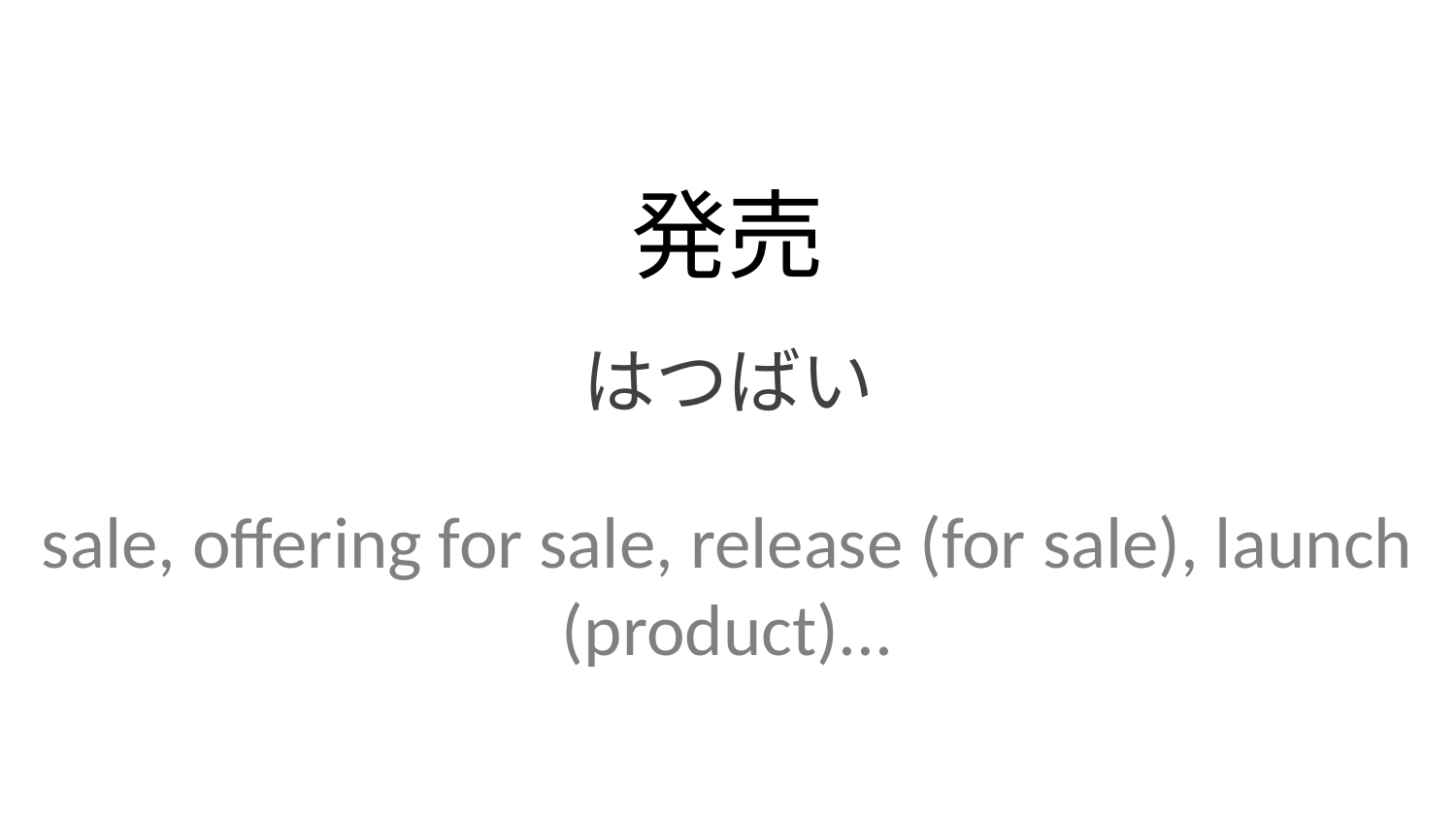

発売

はつばい
sale, offering for sale, release (for sale), launch (product)...